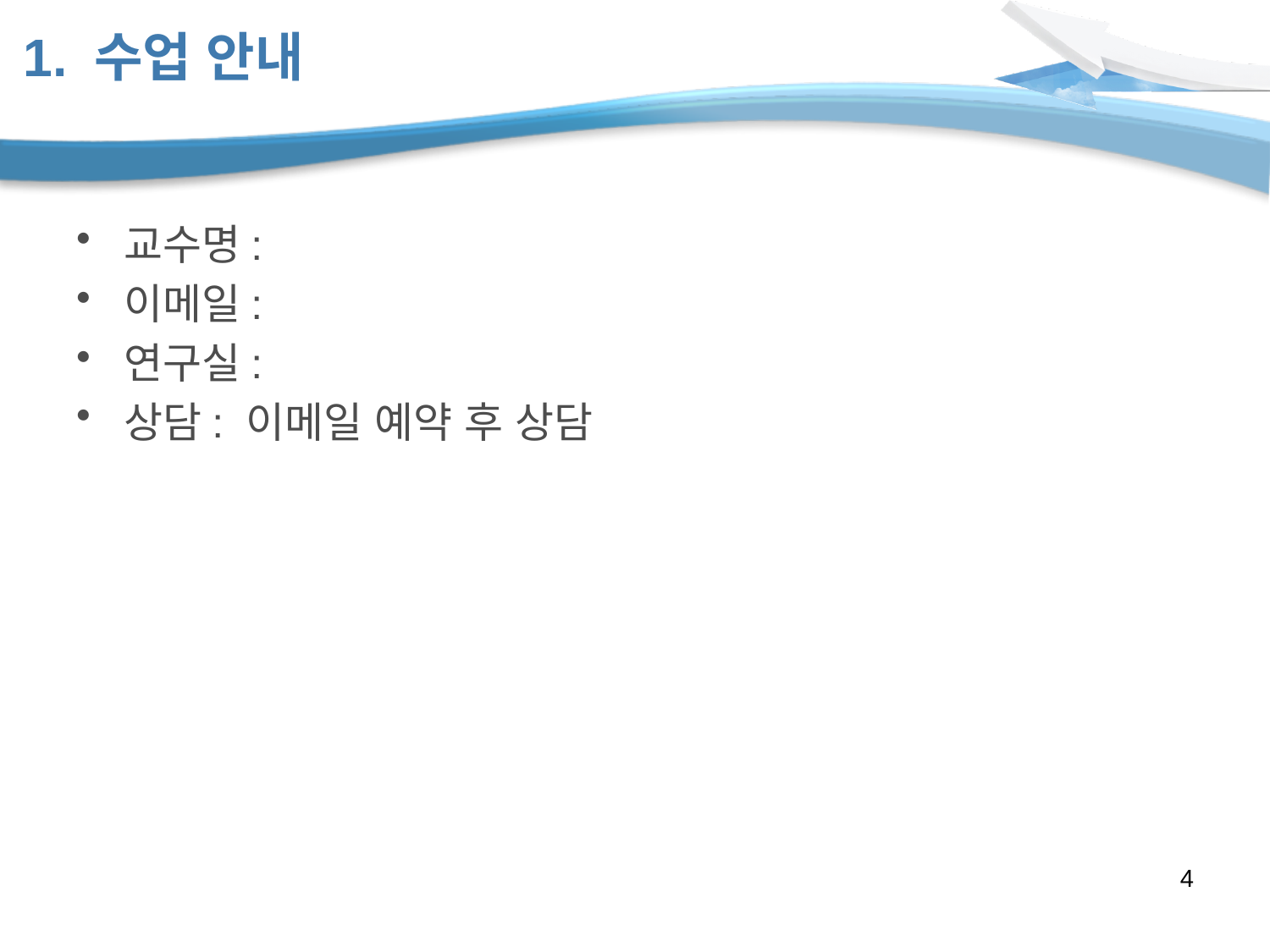

# 1. 수업 안내
교수명:
이메일:
연구실:
상담: 이메일 예약 후 상담
4